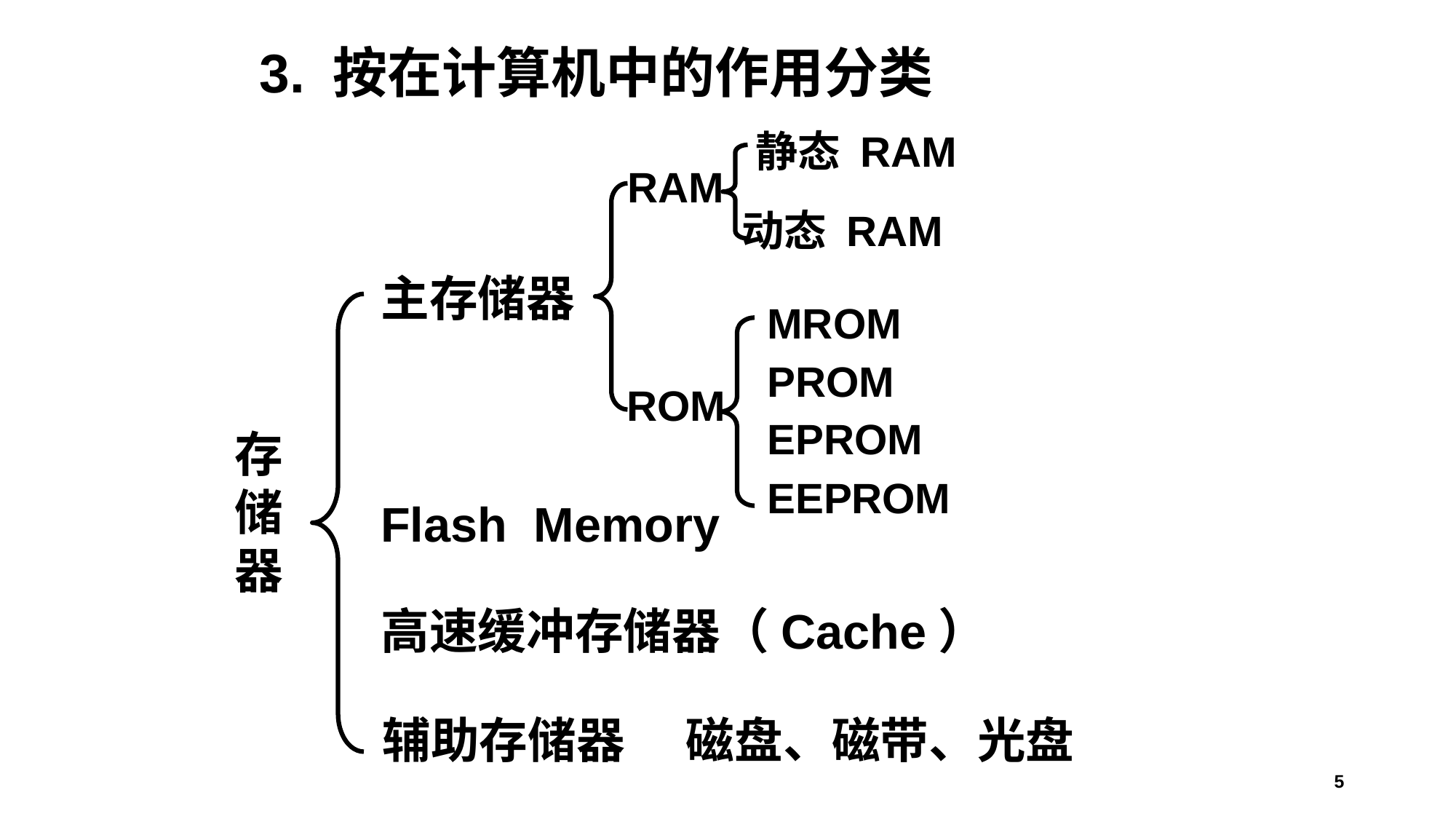

3. 按在计算机中的作用分类
静态 RAM
动态 RAM

RAM
ROM

主存储器
辅助存储器
MROM
PROM
EPROM
EEPROM

存
储
器
Flash  Memory
高速缓冲存储器（Cache）
磁盘、磁带、光盘
5